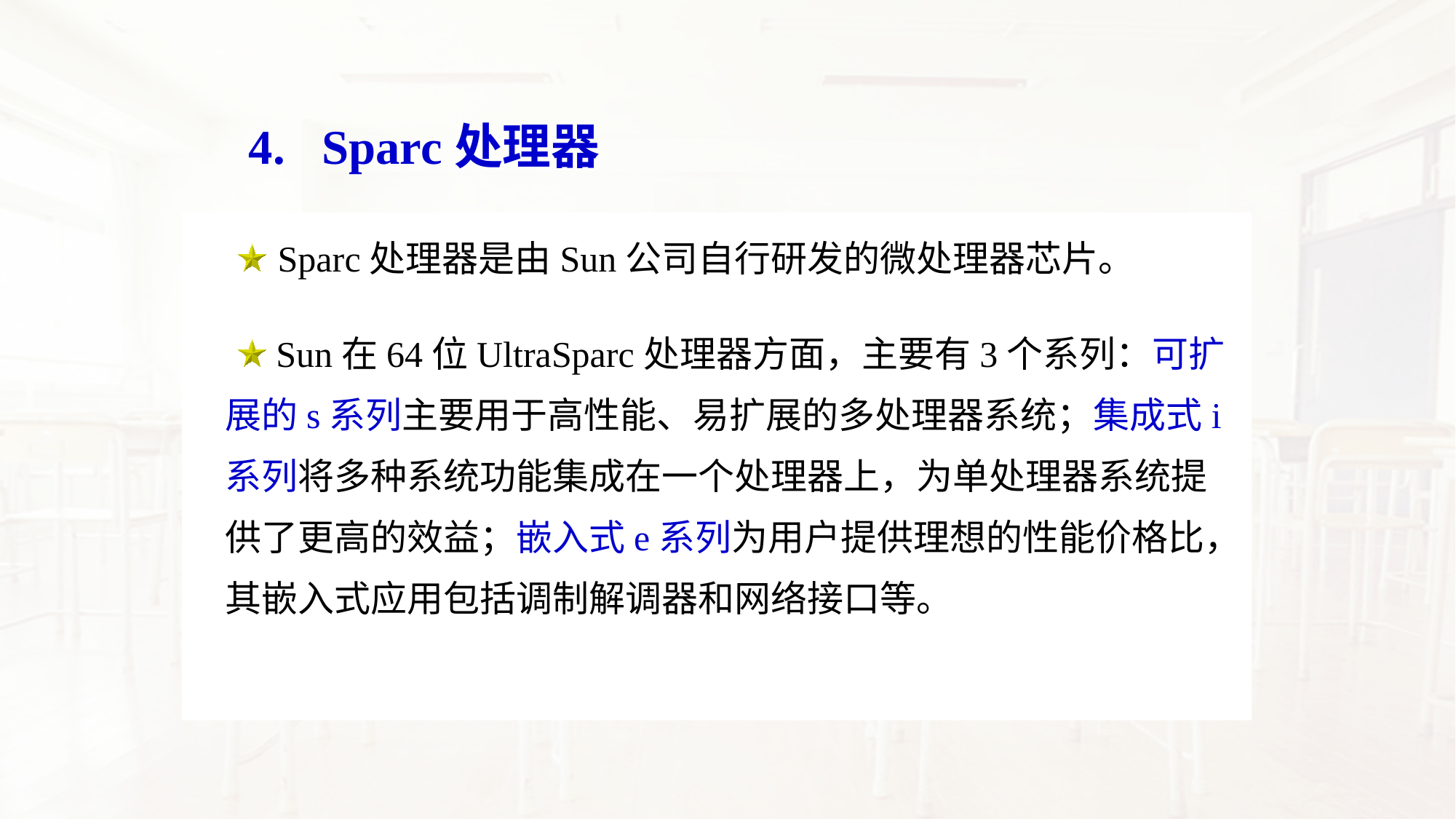

# 4.   Sparc处理器
 Sparc处理器是由Sun公司自行研发的微处理器芯片。
 Sun在64位UltraSparc处理器方面，主要有3个系列：可扩展的s系列主要用于高性能、易扩展的多处理器系统；集成式i系列将多种系统功能集成在一个处理器上，为单处理器系统提供了更高的效益；嵌入式e系列为用户提供理想的性能价格比，其嵌入式应用包括调制解调器和网络接口等。